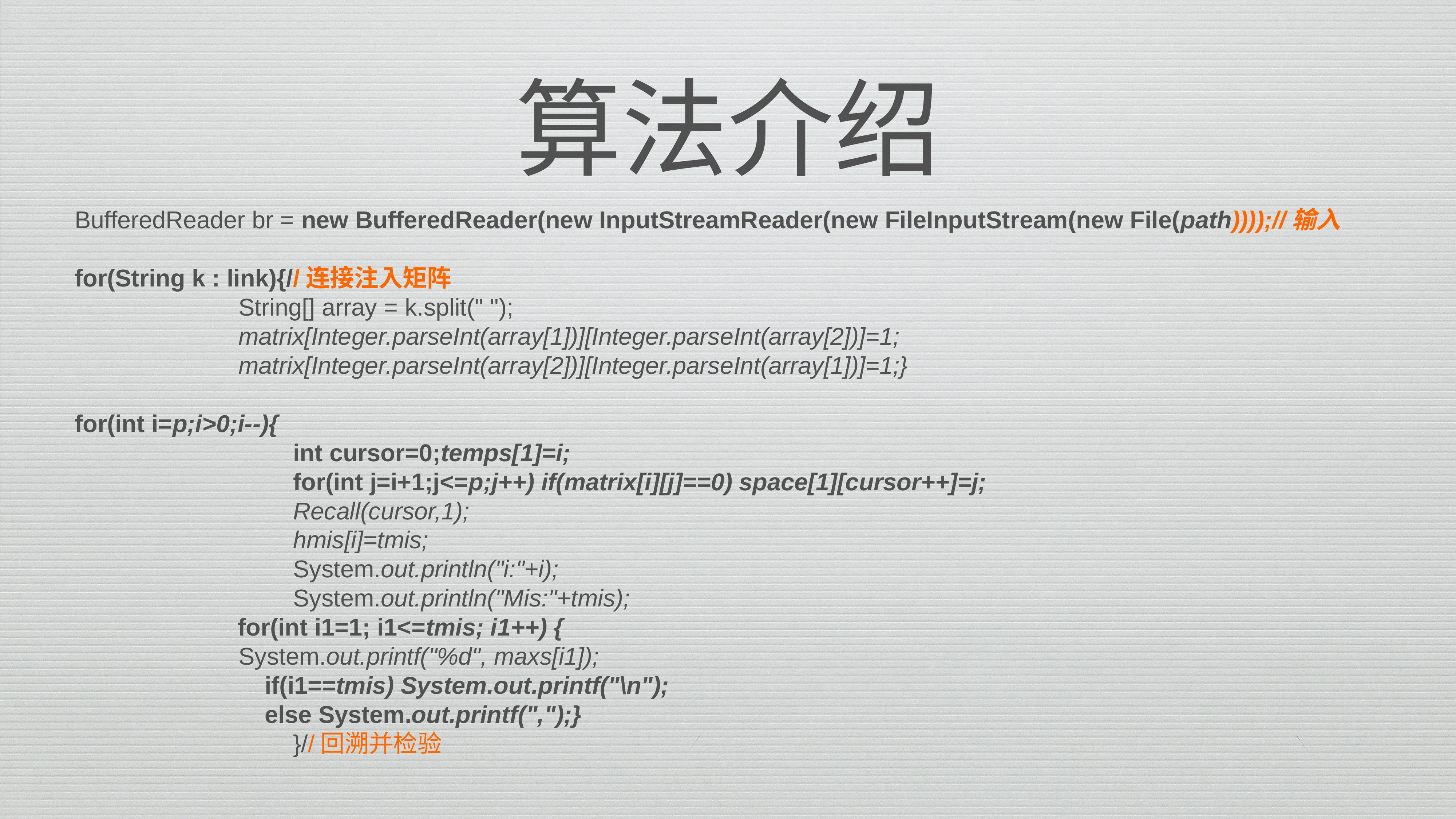

# 算法介绍
BufferedReader br = new BufferedReader(new InputStreamReader(new FileInputStream(new File(path))));//输入

for(String k : link){//连接注入矩阵
		    	String[] array = k.split(" ");
		    	matrix[Integer.parseInt(array[1])][Integer.parseInt(array[2])]=1;
		    	matrix[Integer.parseInt(array[2])][Integer.parseInt(array[1])]=1;}

for(int i=p;i>0;i--){
				int cursor=0;temps[1]=i;
				for(int j=i+1;j<=p;j++) if(matrix[i][j]==0) space[1][cursor++]=j;
				Recall(cursor,1);
				hmis[i]=tmis;
				System.out.println("i:"+i);
				System.out.println("Mis:"+tmis);
		        for(int i1=1; i1<=tmis; i1++) {
		        	System.out.printf("%d", maxs[i1]);
		            if(i1==tmis) System.out.printf("\n");
		            else System.out.printf(",");}
				}//回溯并检验